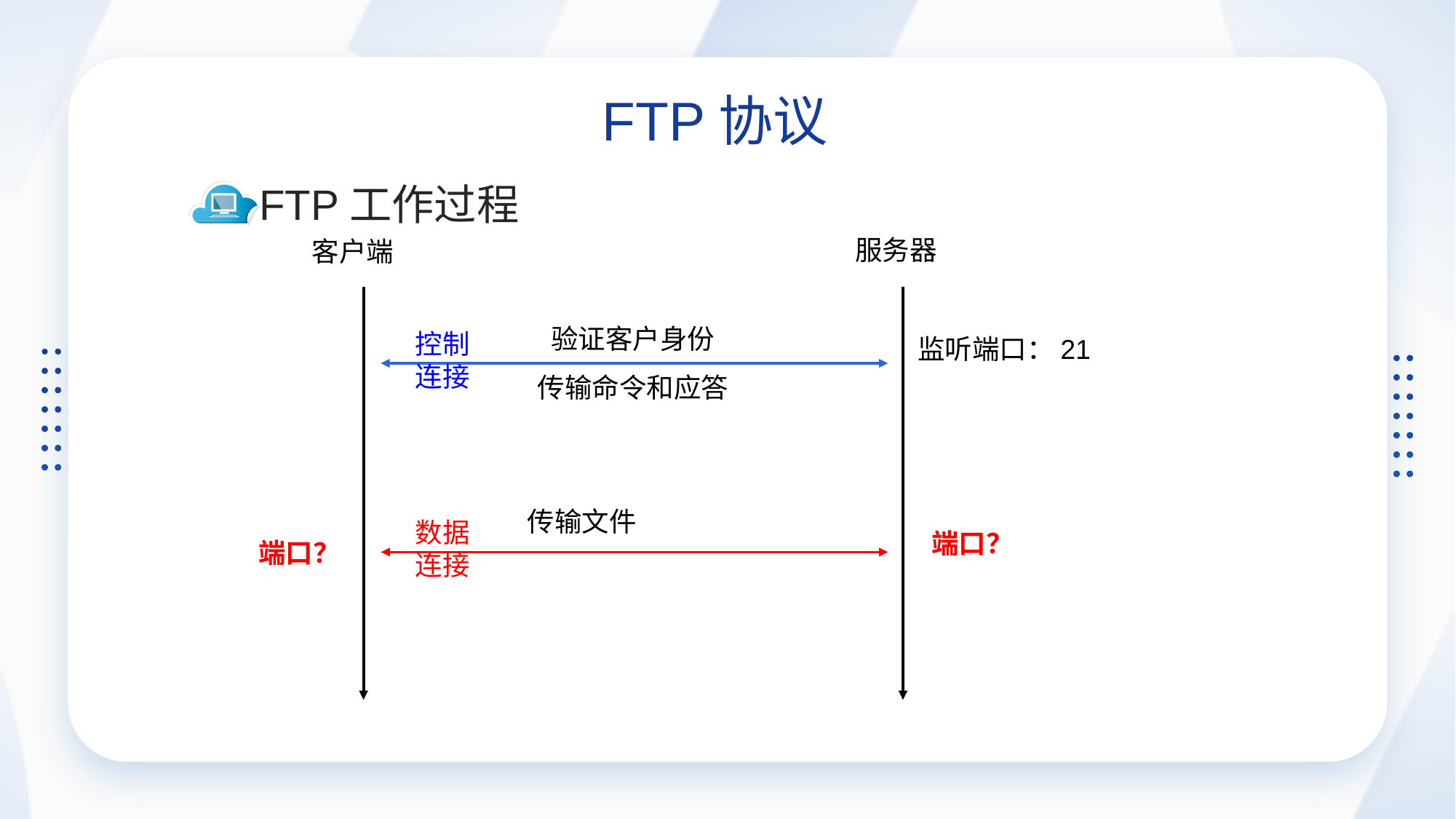

FTP协议
FTP工作过程
服务器
客户端
验证客户身份
控制连接
监听端口：21
传输命令和应答
传输文件
数据连接
端口？
端口？